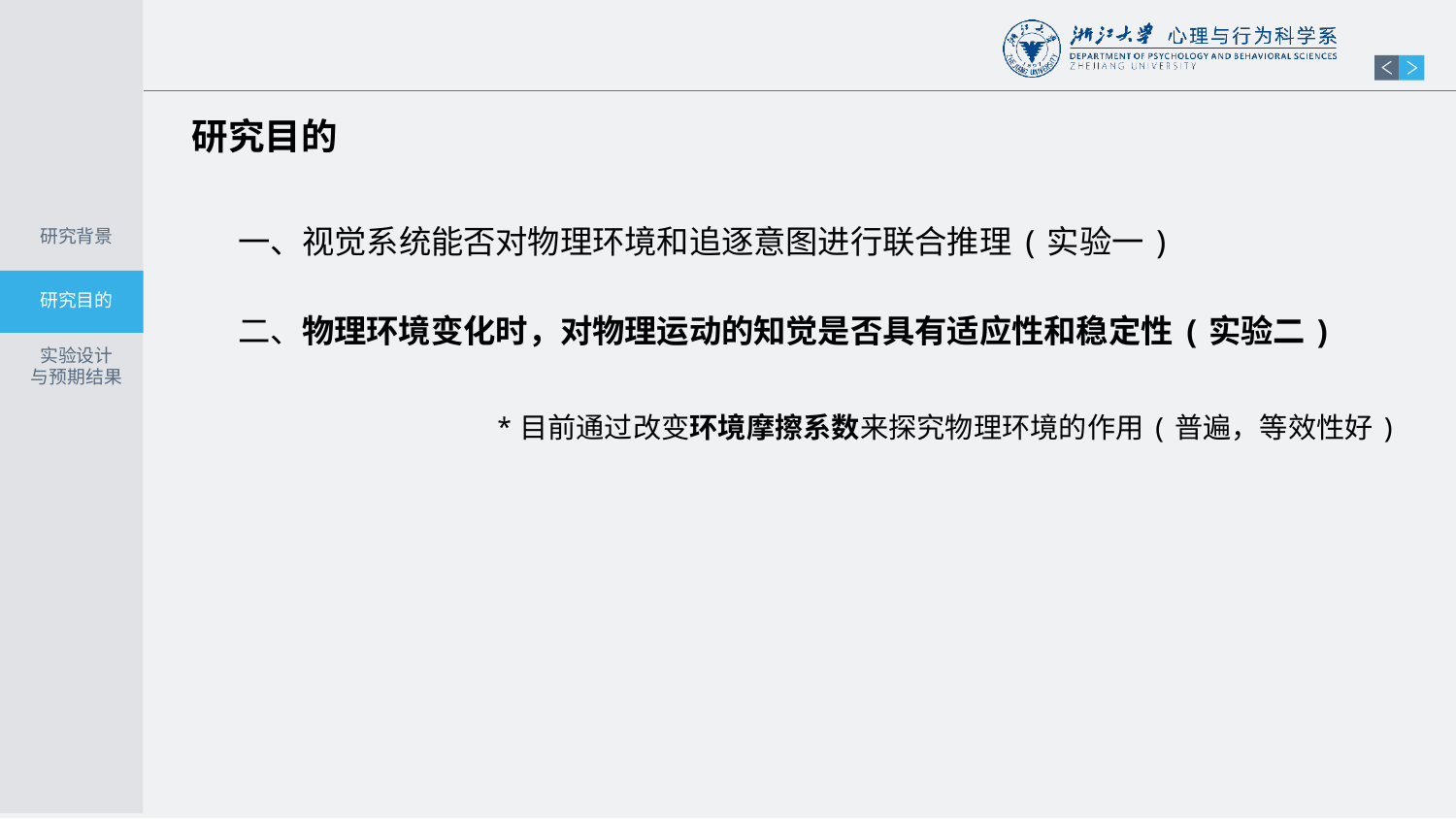

研究目的
一、视觉系统能否对物理环境和追逐意图进行联合推理(实验一)
研究背景

研究目的
二、物理环境变化时，对物理运动的知觉是否具有适应性和稳定性(实验二)
实验设计
与预期结果
*目前通过改变环境摩擦系数来探究物理环境的作用(普遍，等效性好)